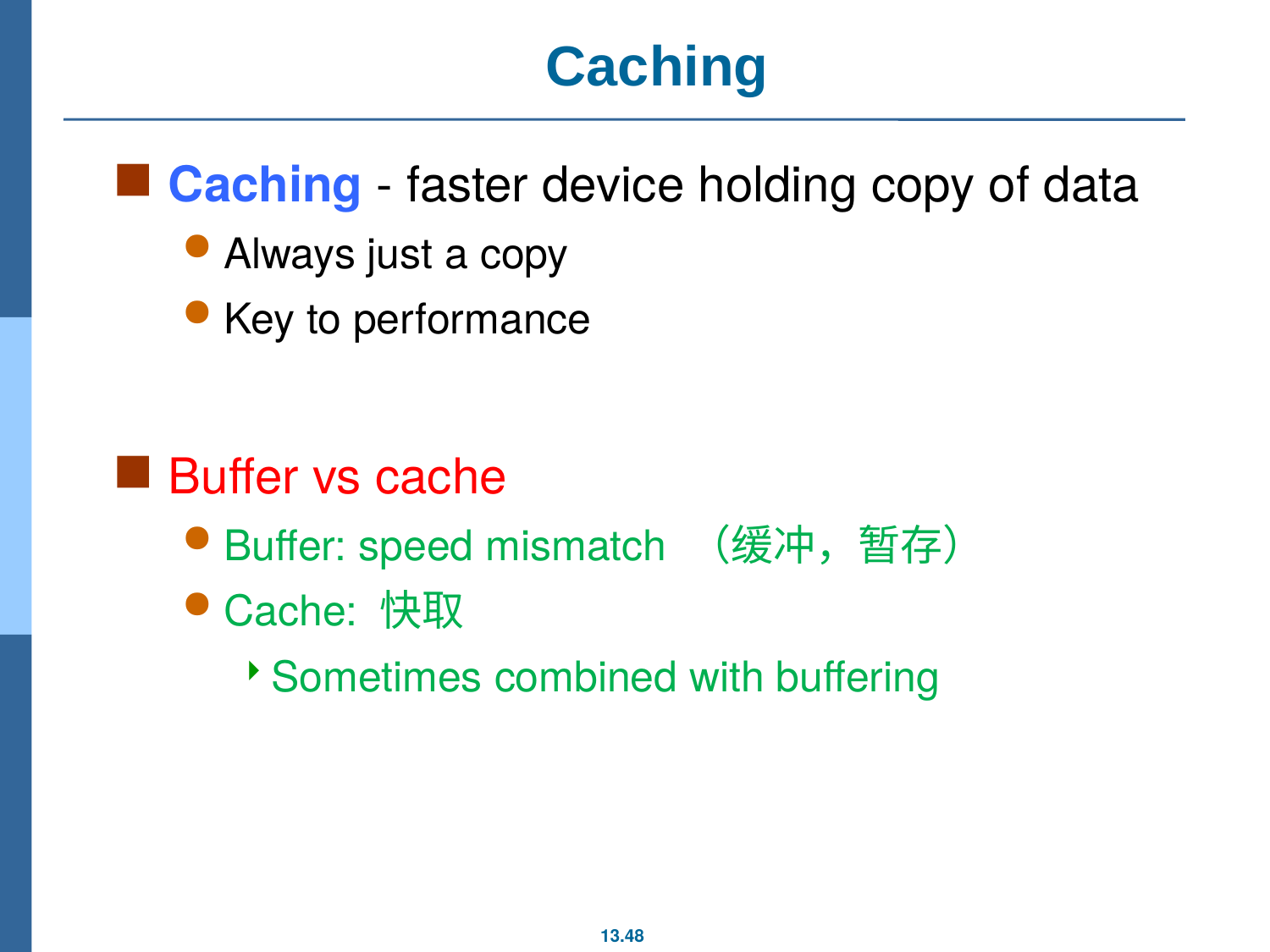

# Caching
Caching - faster device holding copy of data
Always just a copy
Key to performance

Buffer vs cache
Buffer: speed mismatch （缓冲，暂存）
Cache: 快取
Sometimes combined with buffering